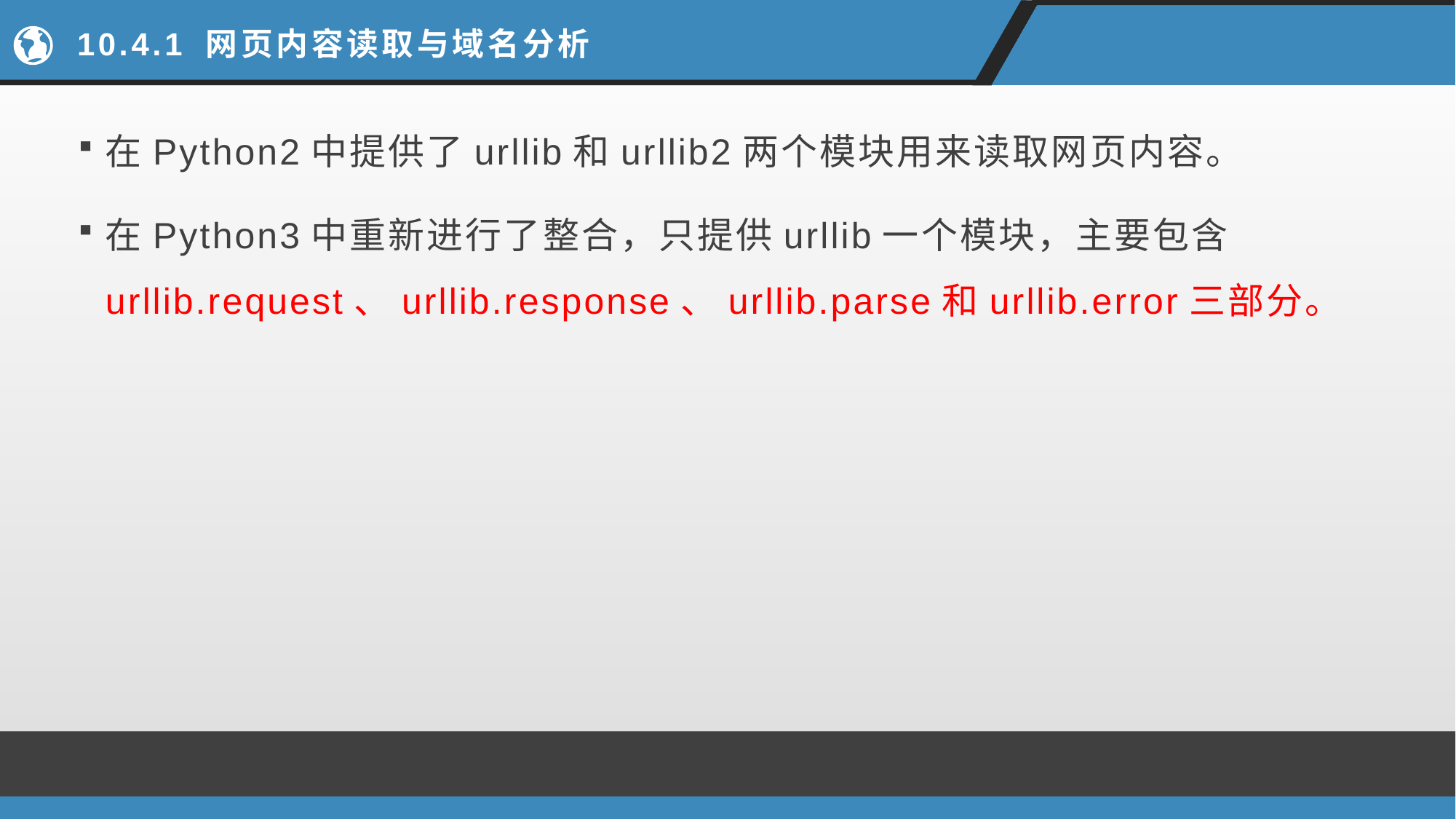

# 10.4.1 网页内容读取与域名分析

在Python2中提供了urllib和urllib2两个模块用来读取网页内容。
在Python3中重新进行了整合，只提供urllib一个模块，主要包含urllib.request、urllib.response、urllib.parse和urllib.error三部分。